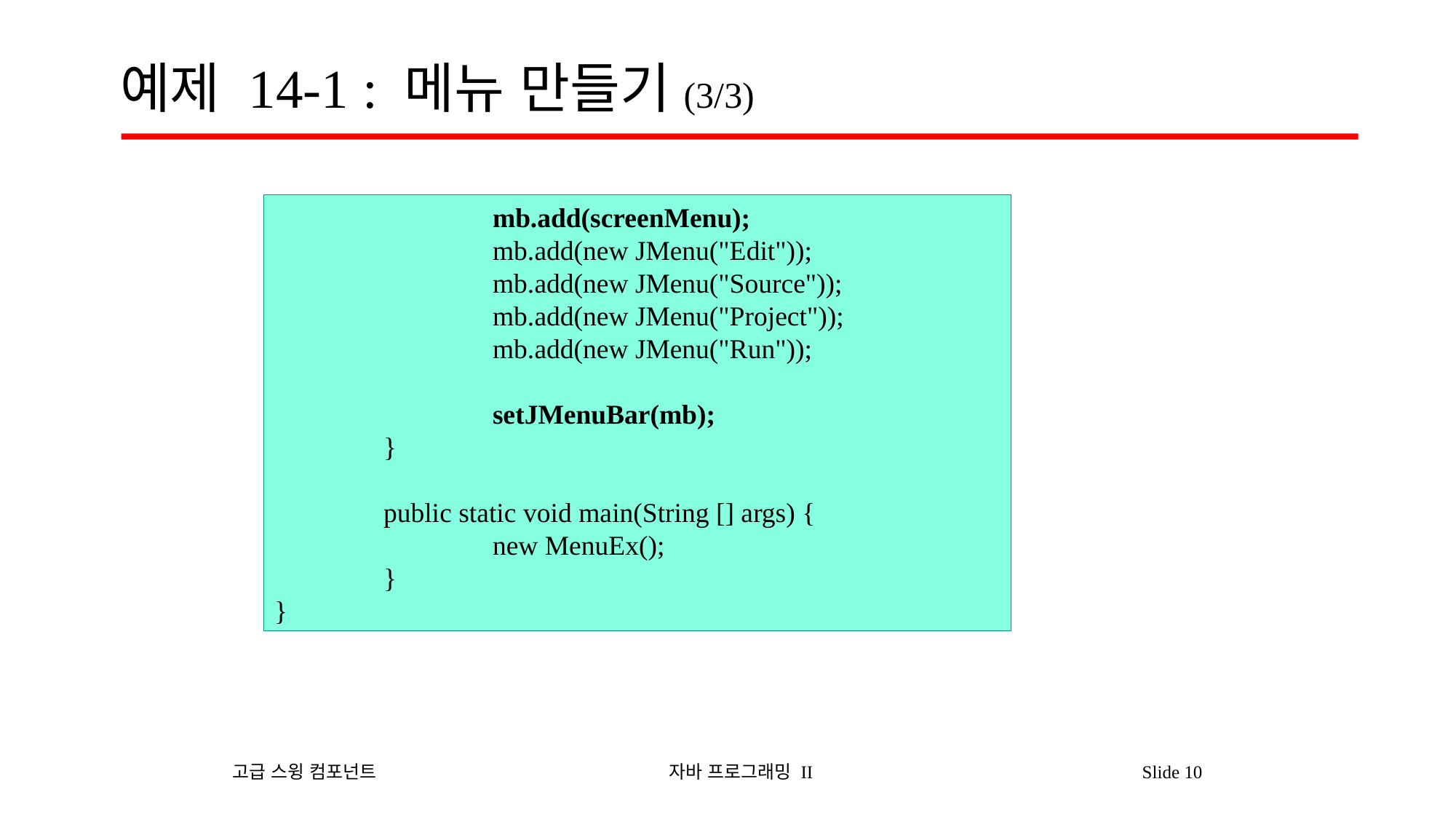

# 예제 14-1 : 메뉴 만들기(3/3)
		mb.add(screenMenu);
		mb.add(new JMenu("Edit"));
		mb.add(new JMenu("Source"));
		mb.add(new JMenu("Project"));
		mb.add(new JMenu("Run"));

		setJMenuBar(mb);
	}

	public static void main(String [] args) {
		new MenuEx();
	}
}